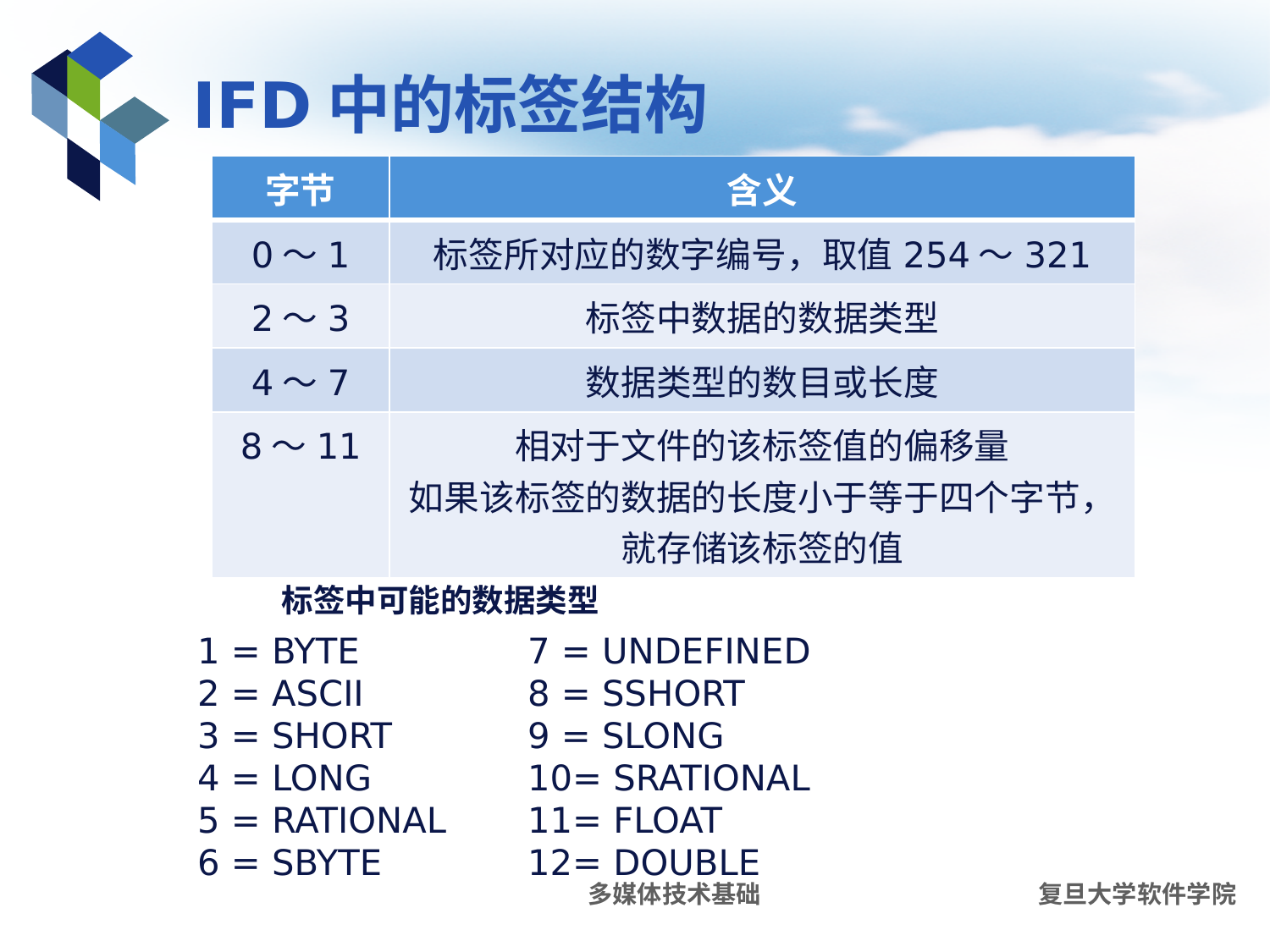

# IFD中的标签结构
| 字节 | 含义 |
| --- | --- |
| 0～1 | 标签所对应的数字编号，取值254～321 |
| 2～3 | 标签中数据的数据类型 |
| 4～7 | 数据类型的数目或长度 |
| 8～11 | 相对于文件的该标签值的偏移量 如果该标签的数据的长度小于等于四个字节，就存储该标签的值 |
标签中可能的数据类型
1 = BYTE
2 = ASCII
3 = SHORT
4 = LONG
5 = RATIONAL
6 = SBYTE
7 = UNDEFINED
8 = SSHORT
9 = SLONG
10= SRATIONAL
11= FLOAT
12= DOUBLE
多媒体技术基础